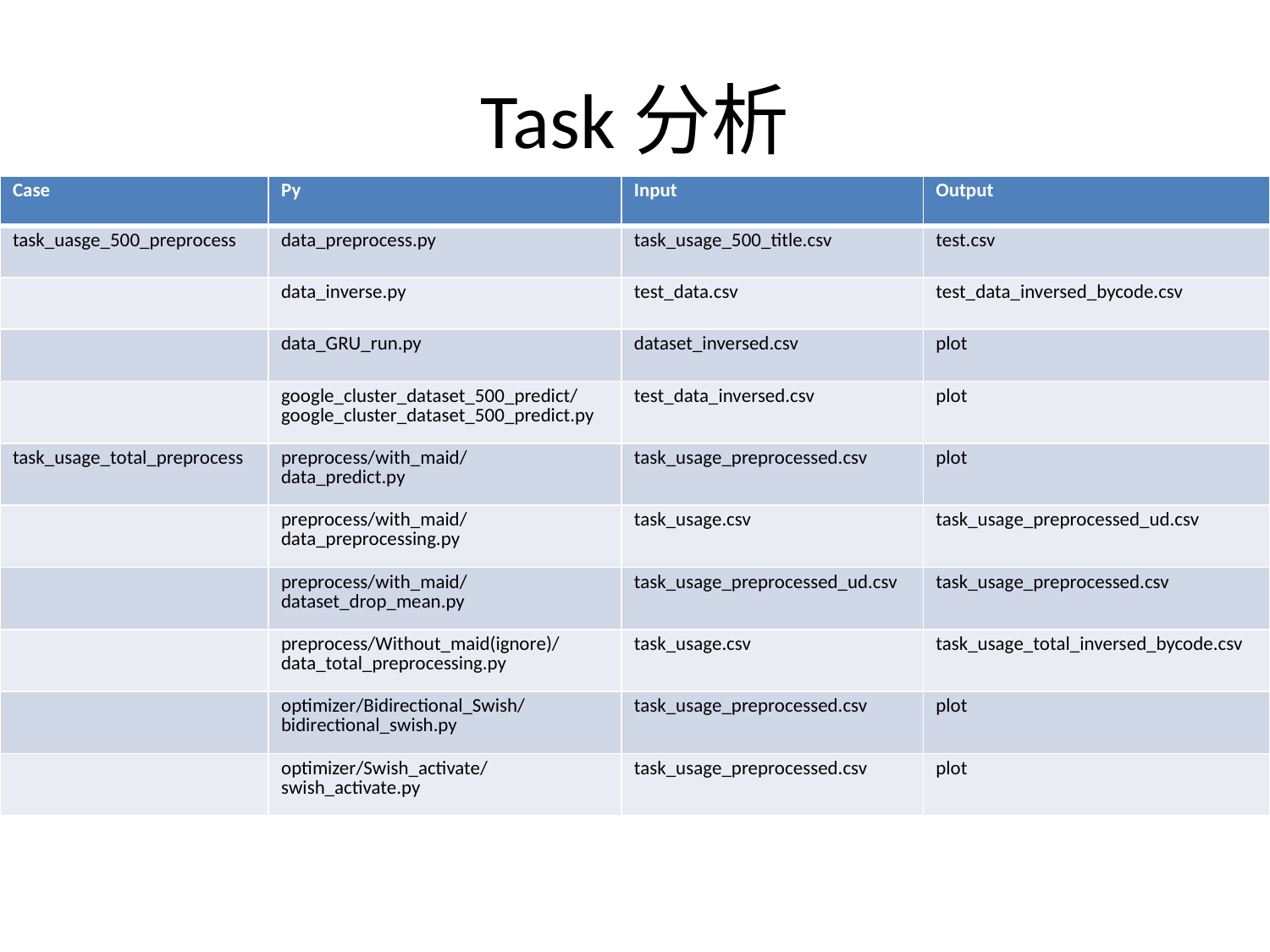

# Task分析
| Case | Py | Input | Output |
| --- | --- | --- | --- |
| task\_uasge\_500\_preprocess | data\_preprocess.py | task\_usage\_500\_title.csv | test.csv |
|  | data\_inverse.py | test\_data.csv | test\_data\_inversed\_bycode.csv |
|  | data\_GRU\_run.py | dataset\_inversed.csv | plot |
|  | google\_cluster\_dataset\_500\_predict/ google\_cluster\_dataset\_500\_predict.py | test\_data\_inversed.csv | plot |
| task\_usage\_total\_preprocess | preprocess/with\_maid/ data\_predict.py | task\_usage\_preprocessed.csv | plot |
|  | preprocess/with\_maid/ data\_preprocessing.py | task\_usage.csv | task\_usage\_preprocessed\_ud.csv |
|  | preprocess/with\_maid/ dataset\_drop\_mean.py | task\_usage\_preprocessed\_ud.csv | task\_usage\_preprocessed.csv |
|  | preprocess/Without\_maid(ignore)/ data\_total\_preprocessing.py | task\_usage.csv | task\_usage\_total\_inversed\_bycode.csv |
|  | optimizer/Bidirectional\_Swish/ bidirectional\_swish.py | task\_usage\_preprocessed.csv | plot |
|  | optimizer/Swish\_activate/ swish\_activate.py | task\_usage\_preprocessed.csv | plot |